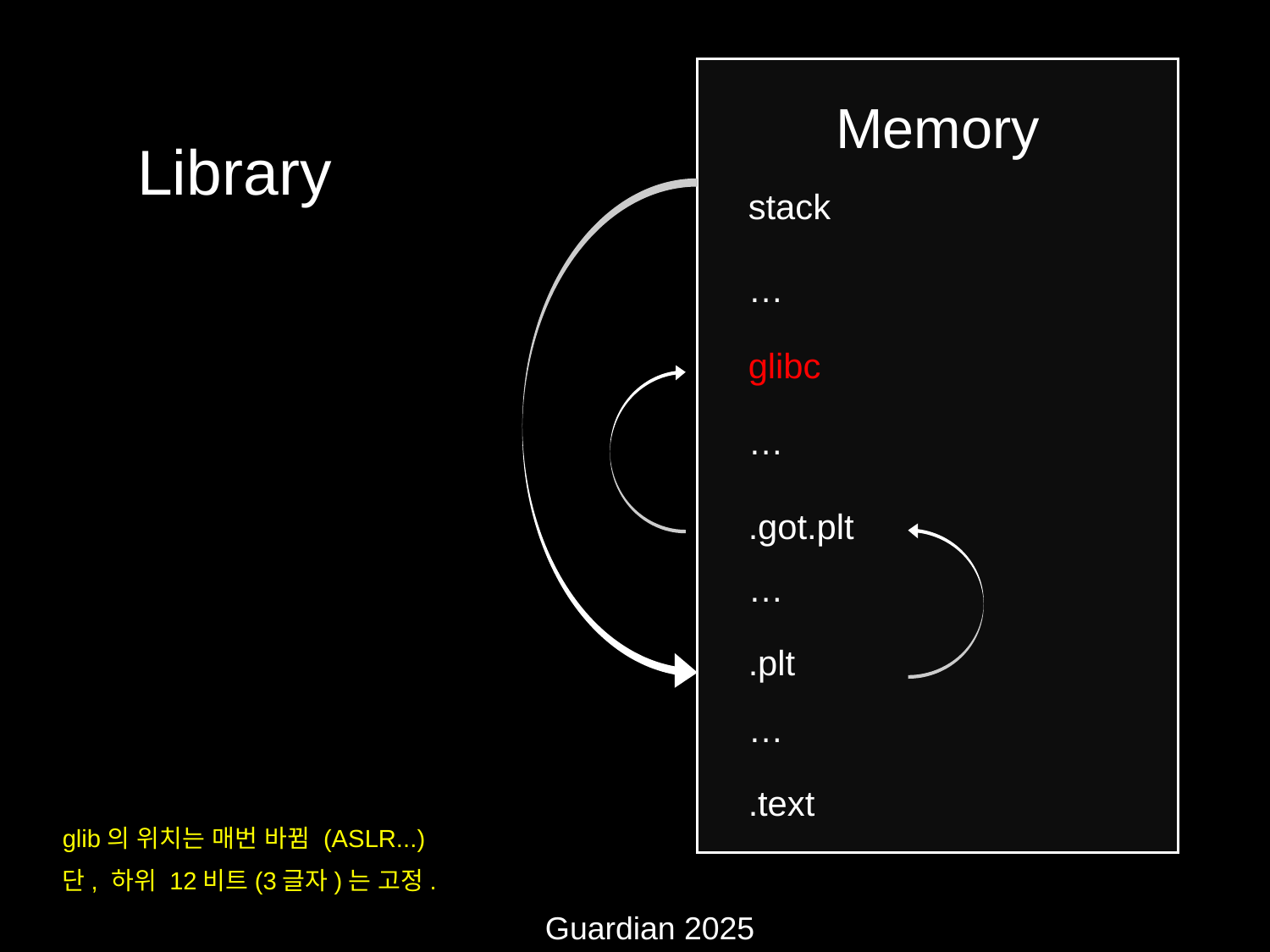

Memory
Library

stack
…
glibc

…
.got.plt

…
.plt
…
.text
glib의 위치는 매번 바뀜 (ASLR...)
단, 하위 12비트(3글자)는 고정.
Guardian 2025